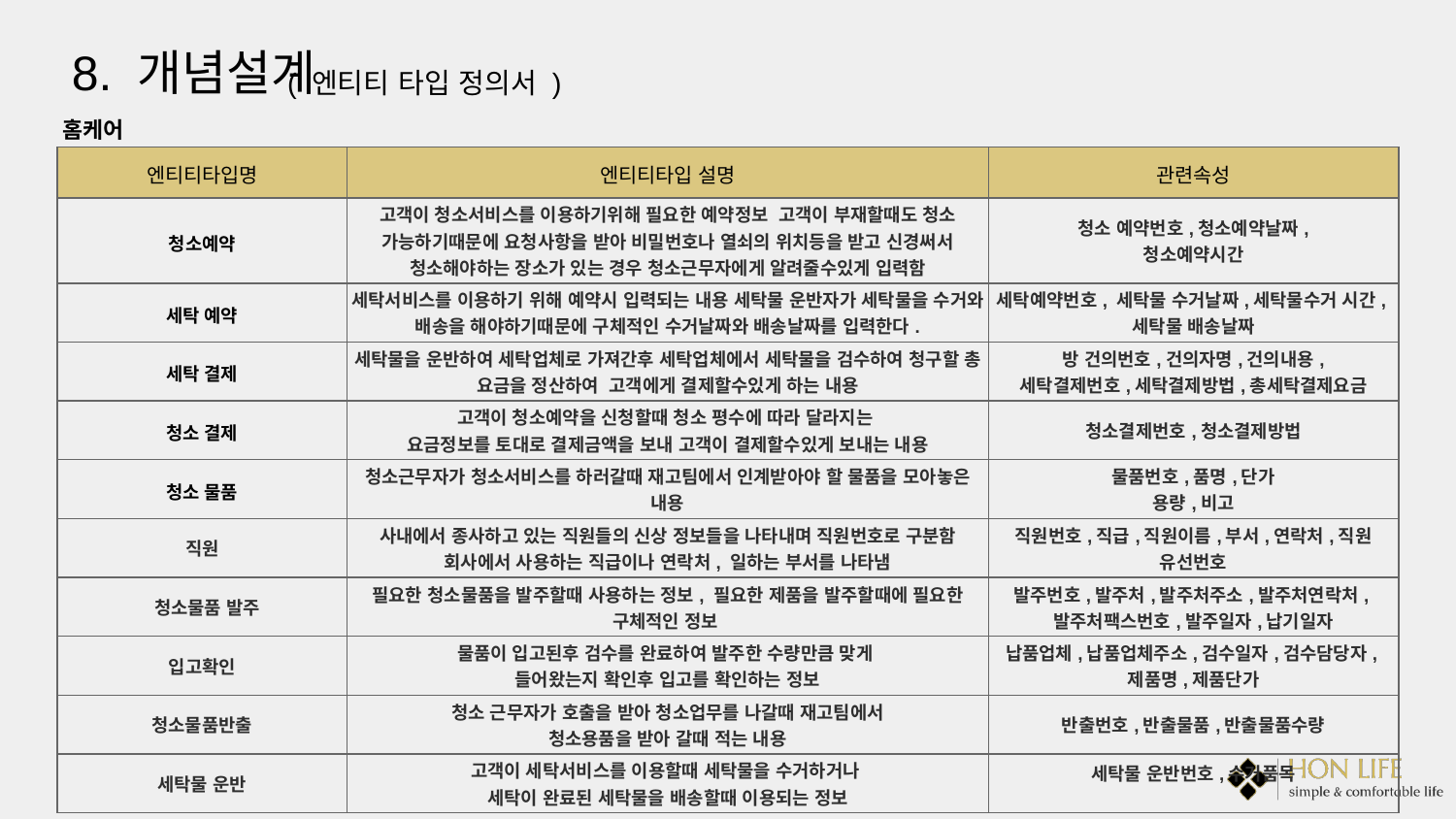

8. 개념설계
( 엔티티 타입 정의서 )
홈케어
| 엔티티타입명 | 엔티티타입 설명 | 관련속성 |  |
| --- | --- | --- | --- |
| 청소예약 | 고객이 청소서비스를 이용하기위해 필요한 예약정보 고객이 부재할때도 청소 가능하기때문에 요청사항을 받아 비밀번호나 열쇠의 위치등을 받고 신경써서 청소해야하는 장소가 있는 경우 청소근무자에게 알려줄수있게 입력함 | 청소 예약번호,청소예약날짜, 청소예약시간 |  |
| 세탁 예약 | 세탁서비스를 이용하기 위해 예약시 입력되는 내용 세탁물 운반자가 세탁물을 수거와 배송을 해야하기때문에 구체적인 수거날짜와 배송날짜를 입력한다. | 세탁예약번호, 세탁물 수거날짜,세탁물수거 시간,세탁물 배송날짜 |  |
| 세탁 결제 | 세탁물을 운반하여 세탁업체로 가져간후 세탁업체에서 세탁물을 검수하여 청구할 총 요금을 정산하여 고객에게 결제할수있게 하는 내용 | 방 건의번호,건의자명,건의내용, 세탁결제번호,세탁결제방법,총세탁결제요금 |  |
| 청소 결제 | 고객이 청소예약을 신청할때 청소 평수에 따라 달라지는 요금정보를 토대로 결제금액을 보내 고객이 결제할수있게 보내는 내용 | 청소결제번호,청소결제방법 |  |
| 청소 물품 | 청소근무자가 청소서비스를 하러갈때 재고팀에서 인계받아야 할 물품을 모아놓은 내용 | 물품번호,품명,단가 용량,비고 |  |
| 직원 | 사내에서 종사하고 있는 직원들의 신상 정보들을 나타내며 직원번호로 구분함 회사에서 사용하는 직급이나 연락처, 일하는 부서를 나타냄 | 직원번호,직급,직원이름,부서,연락처,직원 유선번호 |  |
| 청소물품 발주 | 필요한 청소물품을 발주할때 사용하는 정보, 필요한 제품을 발주할때에 필요한 구체적인 정보 | 발주번호,발주처,발주처주소,발주처연락처,발주처팩스번호,발주일자,납기일자 |  |
| 입고확인 | 물품이 입고된후 검수를 완료하여 발주한 수량만큼 맞게 들어왔는지 확인후 입고를 확인하는 정보 | 납품업체,납품업체주소,검수일자,검수담당자,제품명,제품단가 |  |
| 청소물품반출 | 청소 근무자가 호출을 받아 청소업무를 나갈때 재고팀에서 청소용품을 받아 갈때 적는 내용 | 반출번호,반출물품,반출물품수량 |  |
| 세탁물 운반 | 고객이 세탁서비스를 이용할때 세탁물을 수거하거나 세탁이 완료된 세탁물을 배송할때 이용되는 정보 | 세탁물 운반번호,수거품목 |  |